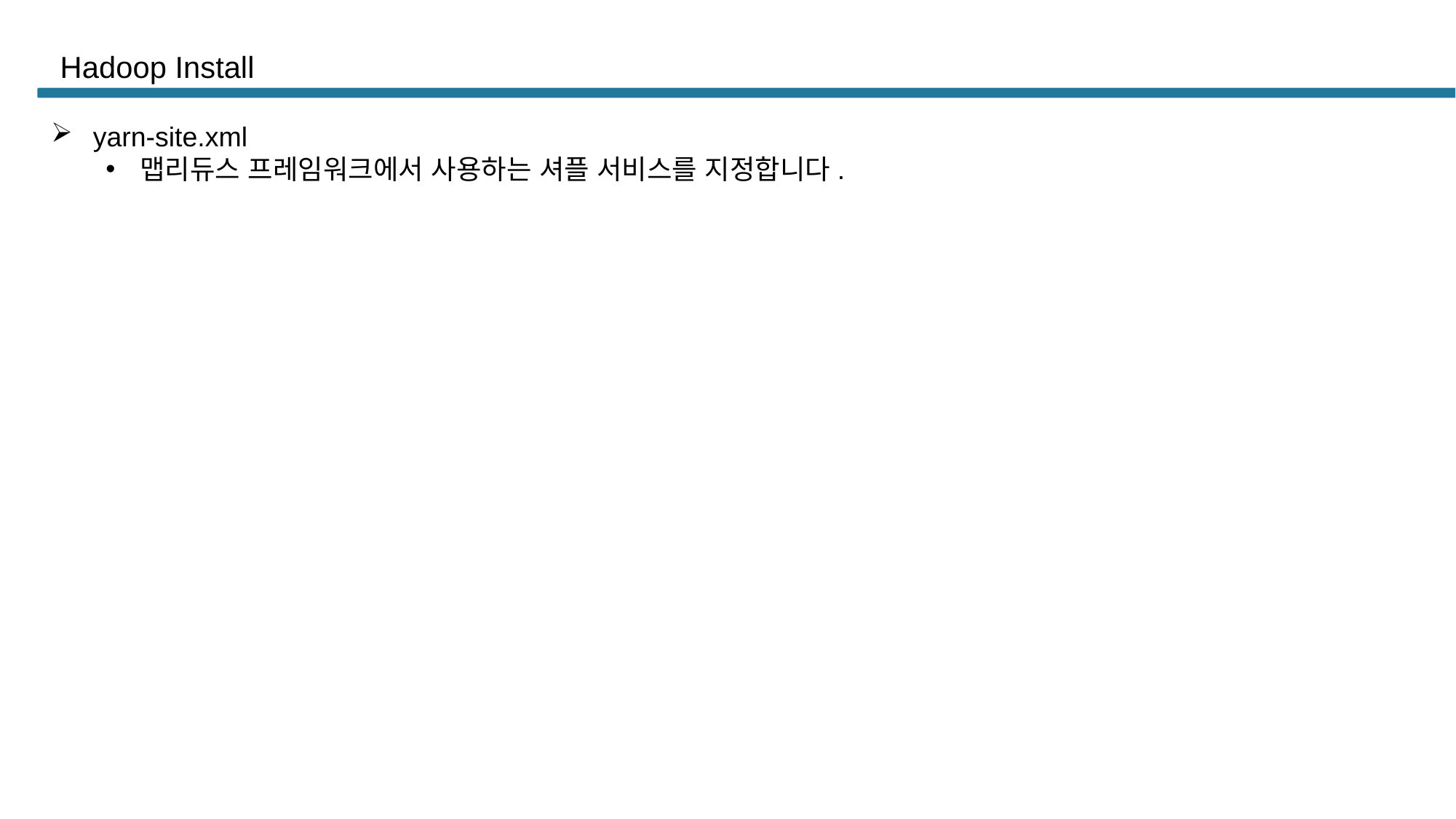

# Hadoop Install
 yarn-site.xml
맵리듀스 프레임워크에서 사용하는 셔플 서비스를 지정합니다.